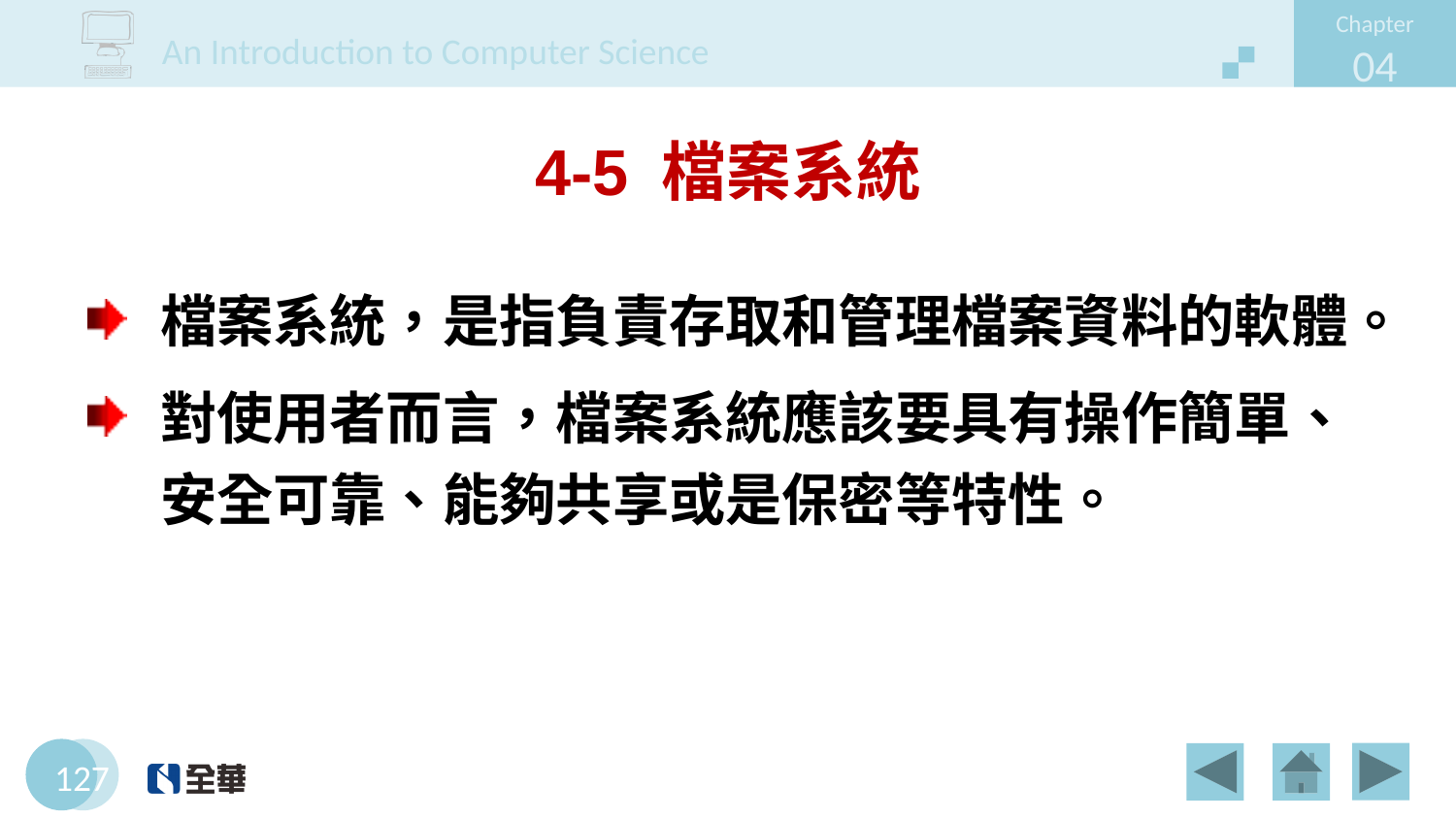

# 4-5 檔案系統
檔案系統，是指負責存取和管理檔案資料的軟體。
對使用者而言，檔案系統應該要具有操作簡單、安全可靠、能夠共享或是保密等特性。